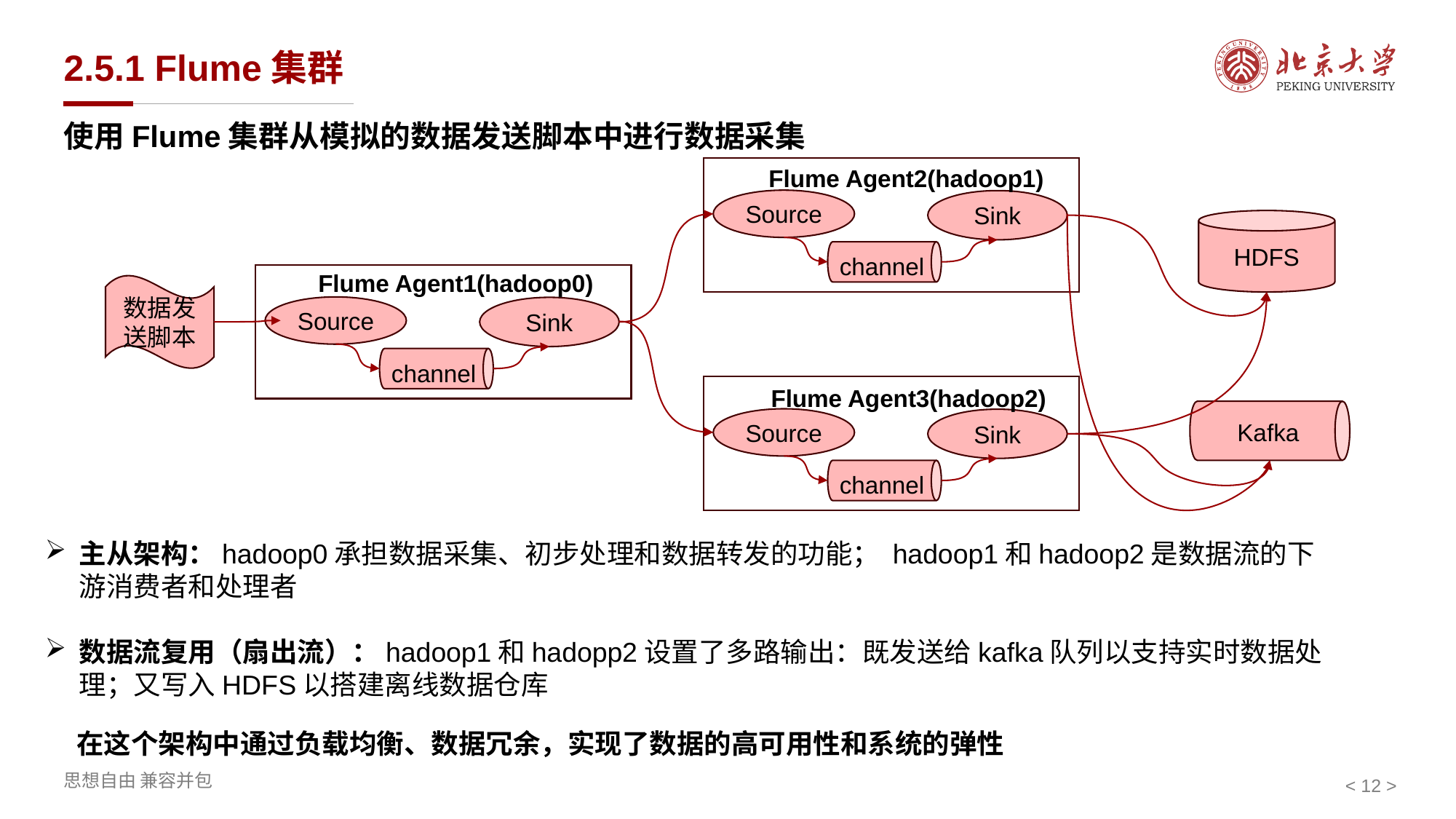

# 2.5.1 Flume集群
使用Flume集群从模拟的数据发送脚本中进行数据采集
Flume Agent2(hadoop1)

Source
Sink

channel
HDFS
Flume Agent1(hadoop0)

Source
Sink

channel
数据发送脚本

Flume Agent3(hadoop2)
Source
Sink

channel
Kafka
主从架构：hadoop0承担数据采集、初步处理和数据转发的功能； hadoop1和hadoop2是数据流的下游消费者和处理者

数据流复用（扇出流）：hadoop1和hadopp2设置了多路输出：既发送给kafka队列以支持实时数据处理；又写入HDFS以搭建离线数据仓库

 在这个架构中通过负载均衡、数据冗余，实现了数据的高可用性和系统的弹性
< 12 >